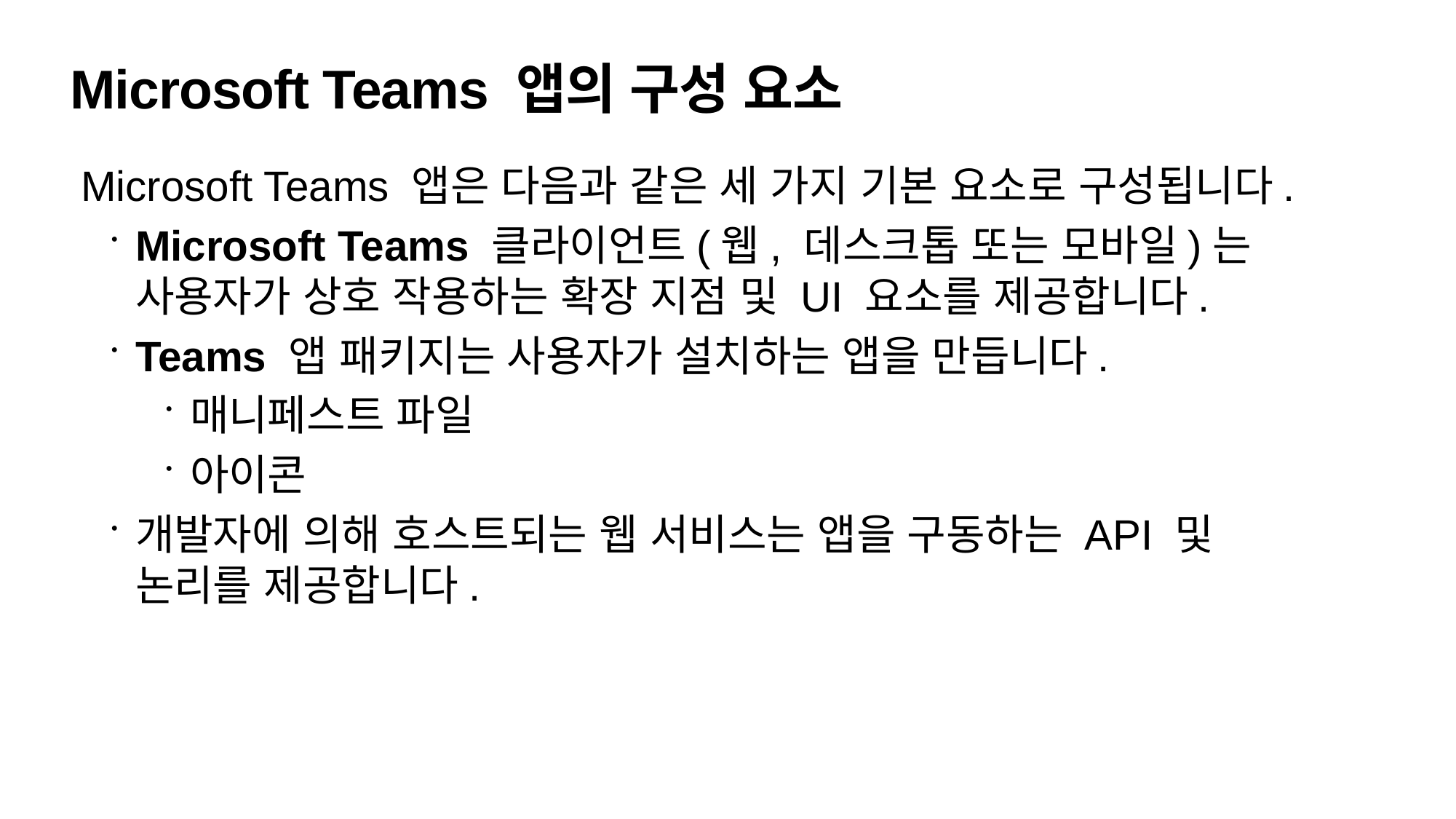

# Microsoft Teams 앱의 구성 요소
Microsoft Teams 앱은 다음과 같은 세 가지 기본 요소로 구성됩니다.
Microsoft Teams 클라이언트(웹, 데스크톱 또는 모바일)는 사용자가 상호 작용하는 확장 지점 및 UI 요소를 제공합니다.
Teams 앱 패키지는 사용자가 설치하는 앱을 만듭니다.
매니페스트 파일
아이콘
개발자에 의해 호스트되는 웹 서비스는 앱을 구동하는 API 및 논리를 제공합니다.